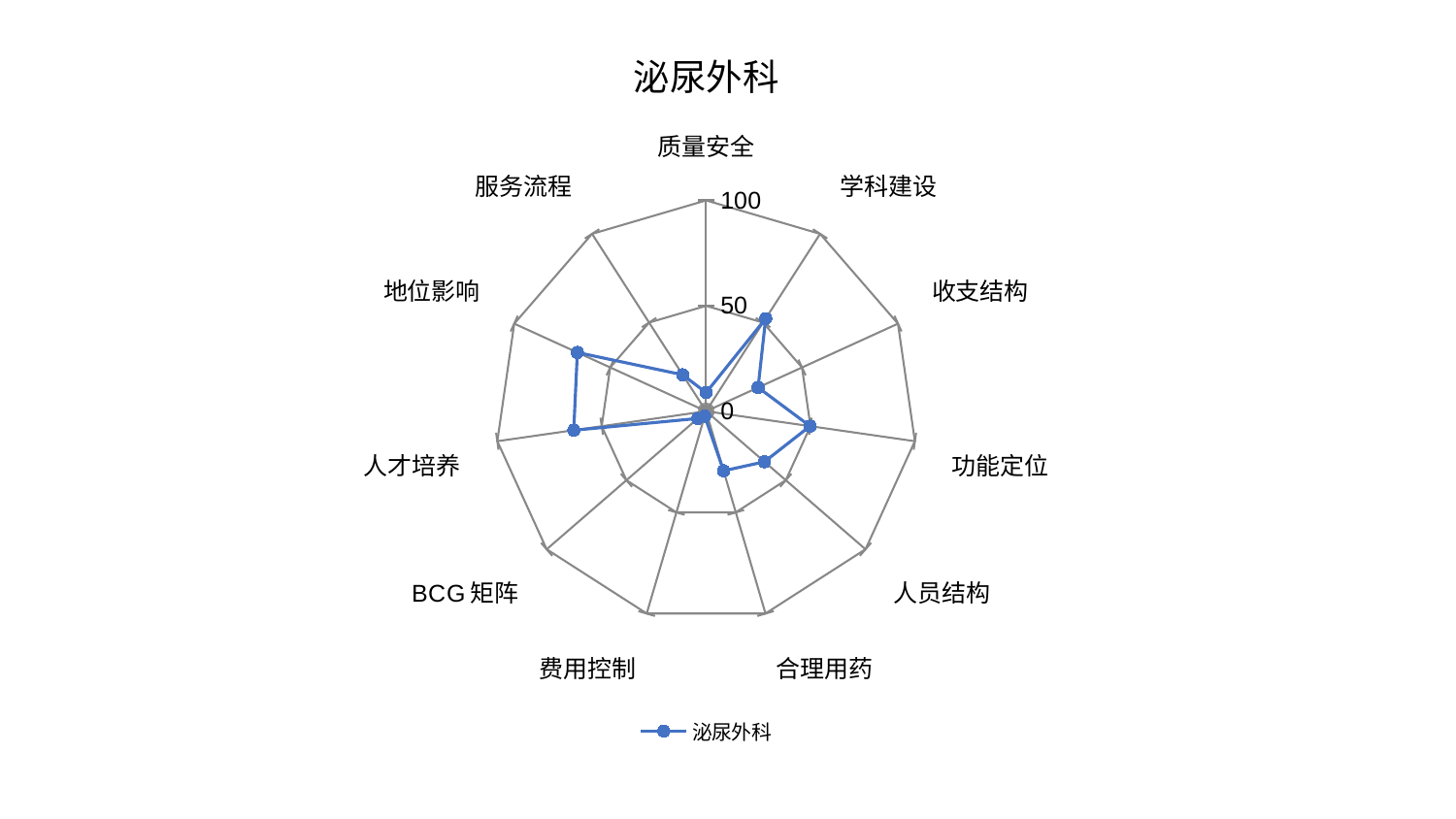

### Chart: 泌尿外科

| Category | 泌尿外科 |
|---|---|
| 质量安全 | 8.8282455596481 |
| 学科建设 | 52.24946083807491 |
| 收支结构 | 27.117447734949756 |
| 功能定位 | 49.78772359807324 |
| 人员结构 | 36.6224332606715 |
| 合理用药 | 29.466605246980624 |
| 费用控制 | 2.389240202685674 |
| BCG矩阵 | 5.269266956684703 |
| 人才培养 | 63.3930449339343 |
| 地位影响 | 67.09942868800074 |
| 服务流程 | 20.56255731757053 |
141